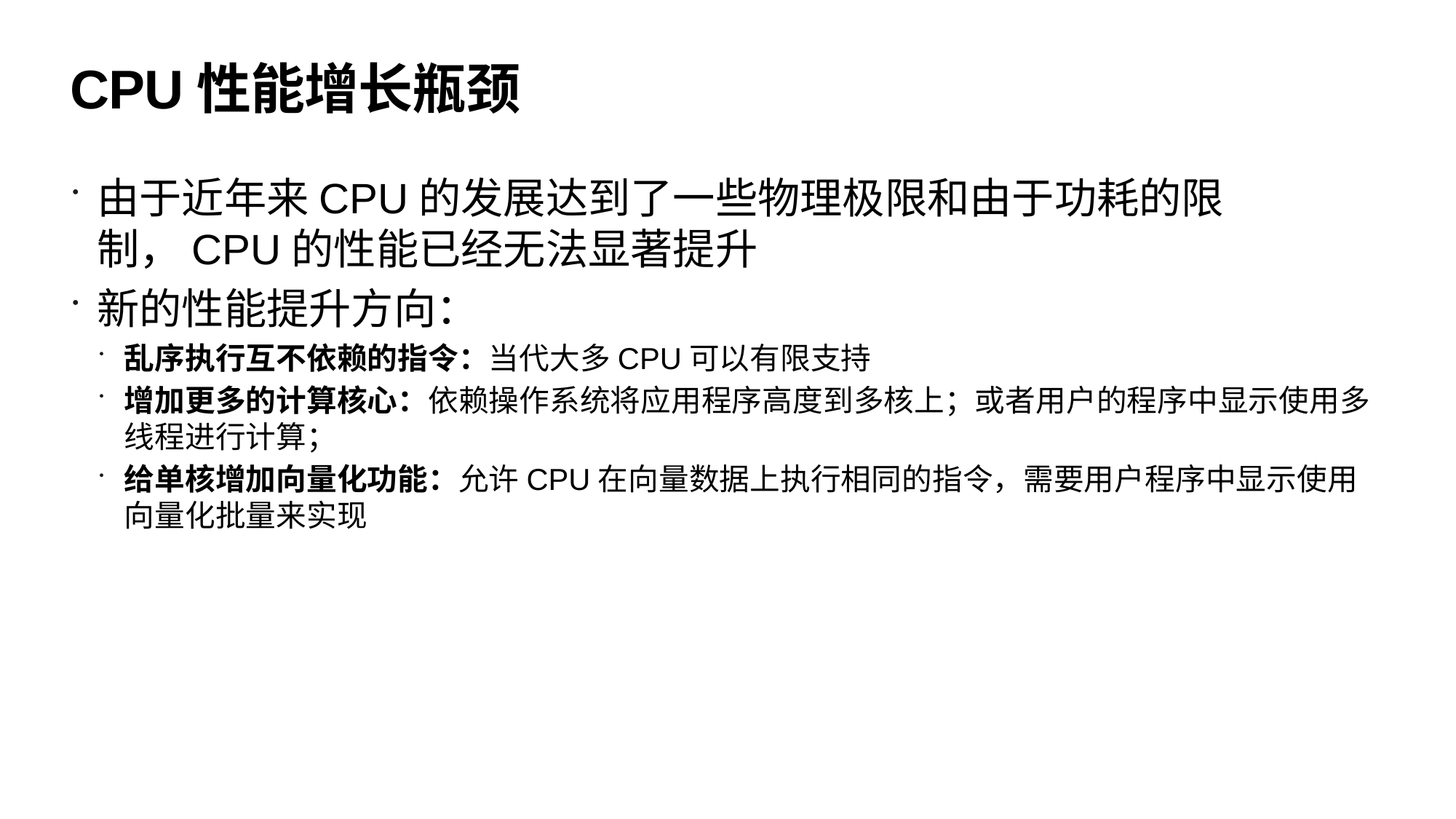

# CPU性能增长瓶颈
由于近年来CPU的发展达到了一些物理极限和由于功耗的限制，CPU的性能已经无法显著提升
新的性能提升方向：
乱序执行互不依赖的指令：当代大多CPU可以有限支持
增加更多的计算核心：依赖操作系统将应用程序高度到多核上；或者用户的程序中显示使用多线程进行计算；
给单核增加向量化功能：允许CPU在向量数据上执行相同的指令，需要用户程序中显示使用向量化批量来实现